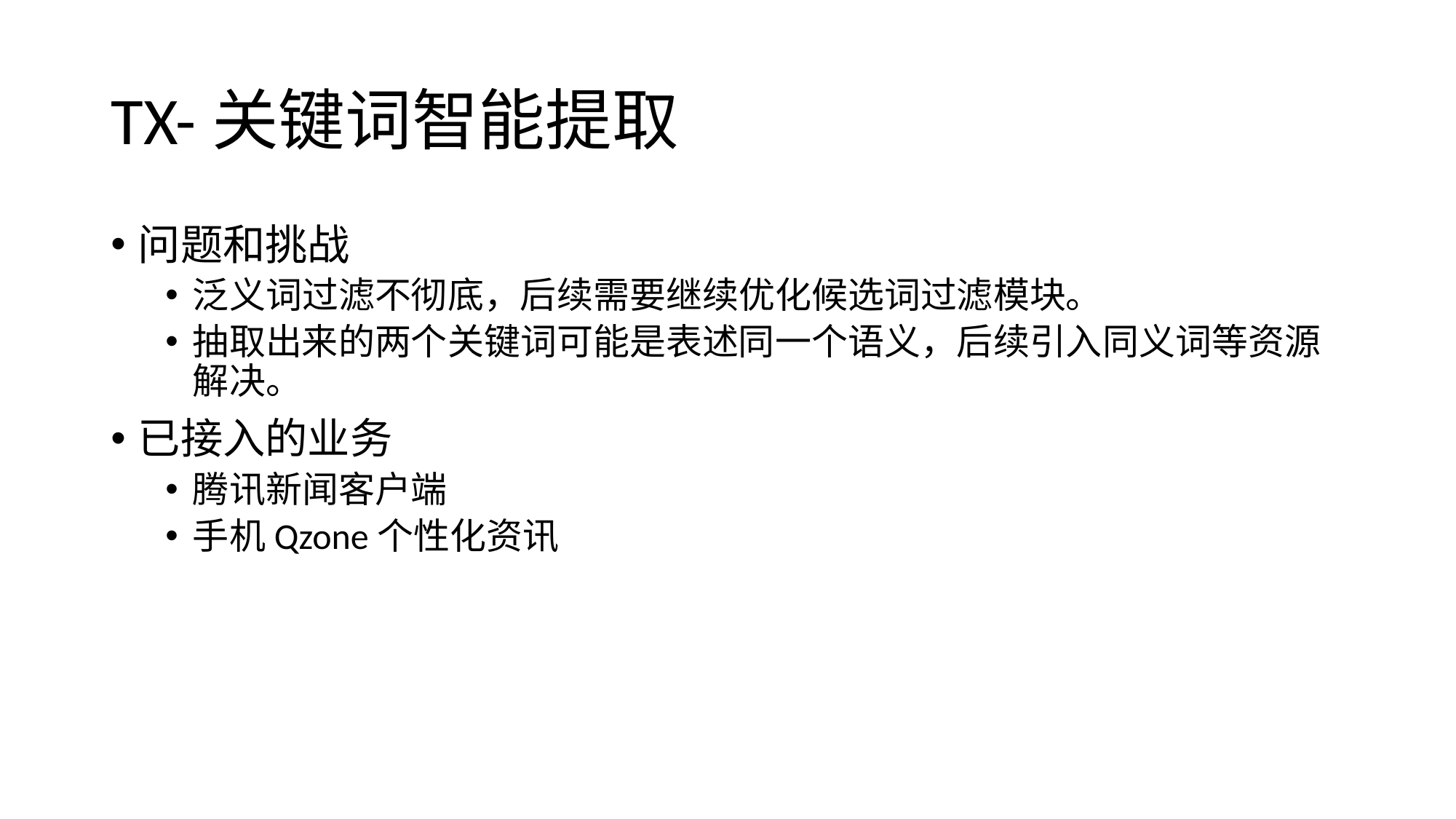

# TX-关键词智能提取
问题和挑战
泛义词过滤不彻底，后续需要继续优化候选词过滤模块。
抽取出来的两个关键词可能是表述同一个语义，后续引入同义词等资源解决。
已接入的业务
腾讯新闻客户端
手机Qzone个性化资讯